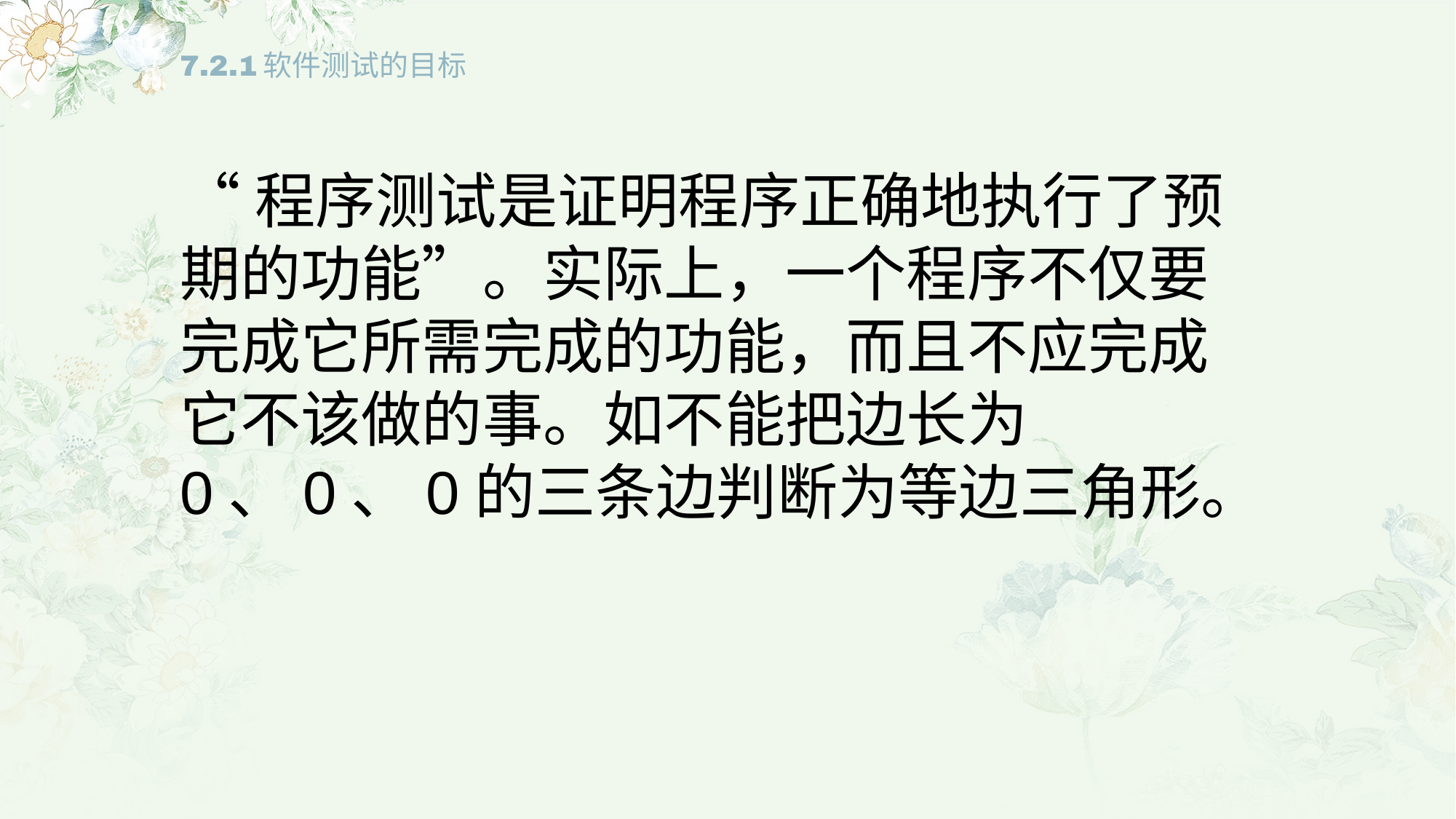

# 7.2.1软件测试的目标
“程序测试是证明程序正确地执行了预期的功能”。实际上，一个程序不仅要完成它所需完成的功能，而且不应完成它不该做的事。如不能把边长为0、0、0的三条边判断为等边三角形。